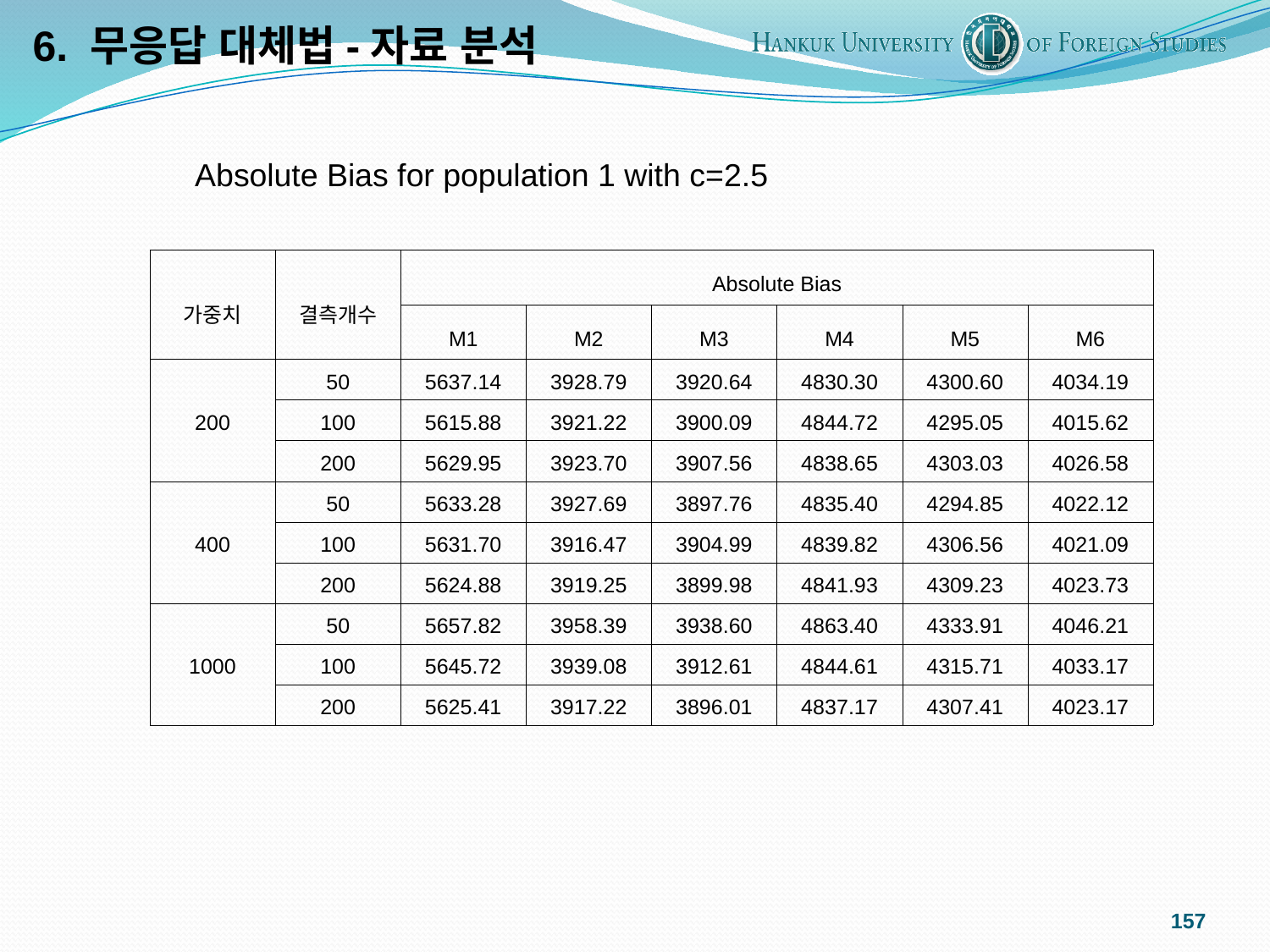

6. 무응답 대체법-자료 분석
Absolute Bias for population 1 with c=2.5
| 가중치 | 결측개수 | Absolute Bias |  |  |  |  |  |
| --- | --- | --- | --- | --- | --- | --- | --- |
|  |  | M1 | M2 | M3 | M4 | M5 | M6 |
| 200 | 50 | 5637.14 | 3928.79 | 3920.64 | 4830.30 | 4300.60 | 4034.19 |
|  | 100 | 5615.88 | 3921.22 | 3900.09 | 4844.72 | 4295.05 | 4015.62 |
|  | 200 | 5629.95 | 3923.70 | 3907.56 | 4838.65 | 4303.03 | 4026.58 |
| 400 | 50 | 5633.28 | 3927.69 | 3897.76 | 4835.40 | 4294.85 | 4022.12 |
|  | 100 | 5631.70 | 3916.47 | 3904.99 | 4839.82 | 4306.56 | 4021.09 |
|  | 200 | 5624.88 | 3919.25 | 3899.98 | 4841.93 | 4309.23 | 4023.73 |
| 1000 | 50 | 5657.82 | 3958.39 | 3938.60 | 4863.40 | 4333.91 | 4046.21 |
|  | 100 | 5645.72 | 3939.08 | 3912.61 | 4844.61 | 4315.71 | 4033.17 |
|  | 200 | 5625.41 | 3917.22 | 3896.01 | 4837.17 | 4307.41 | 4023.17 |
157